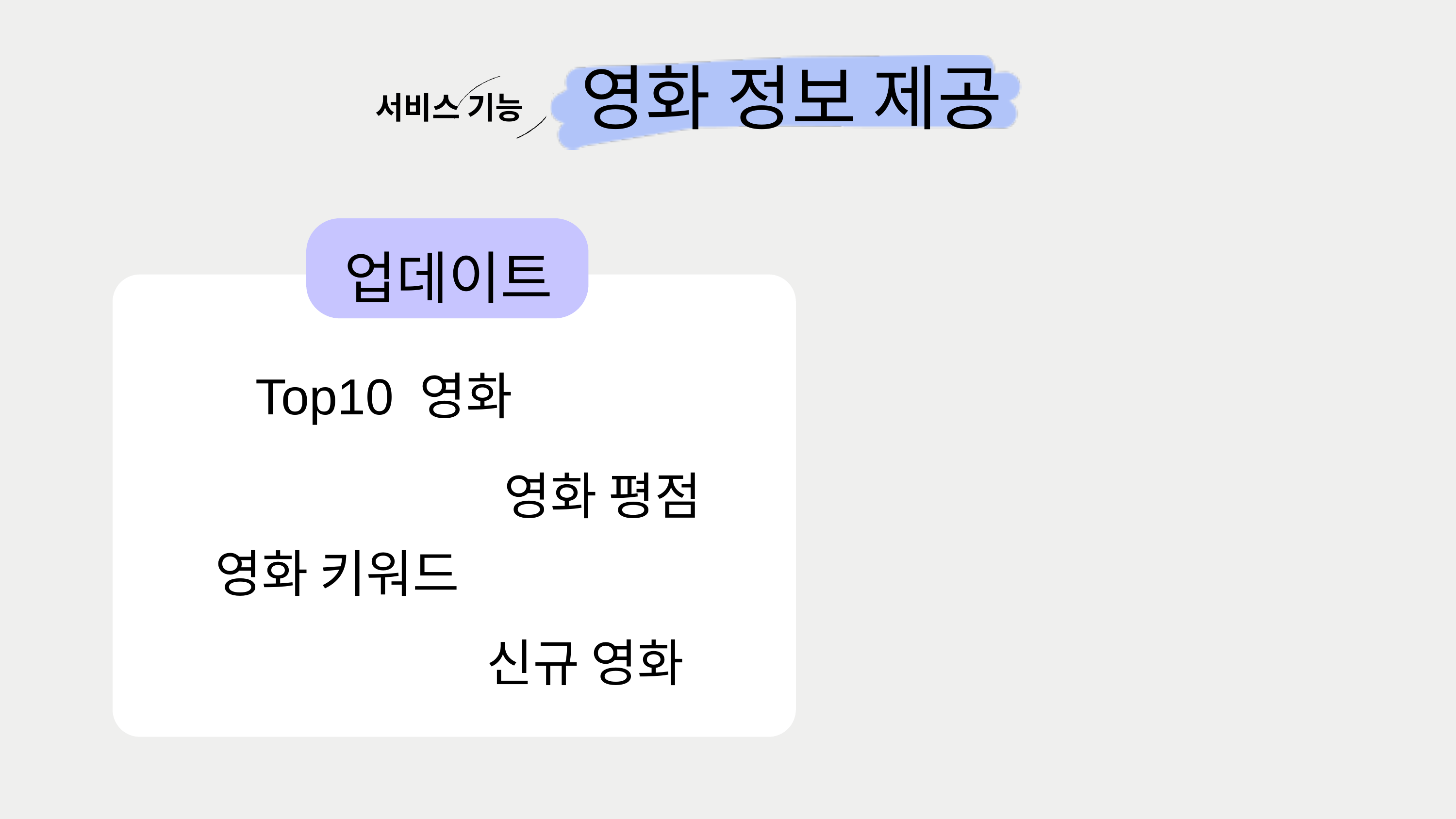

영화 정보 제공

서비스 기능
업데이트

 Top10 영화
영화 평점
영화 키워드
신규 영화